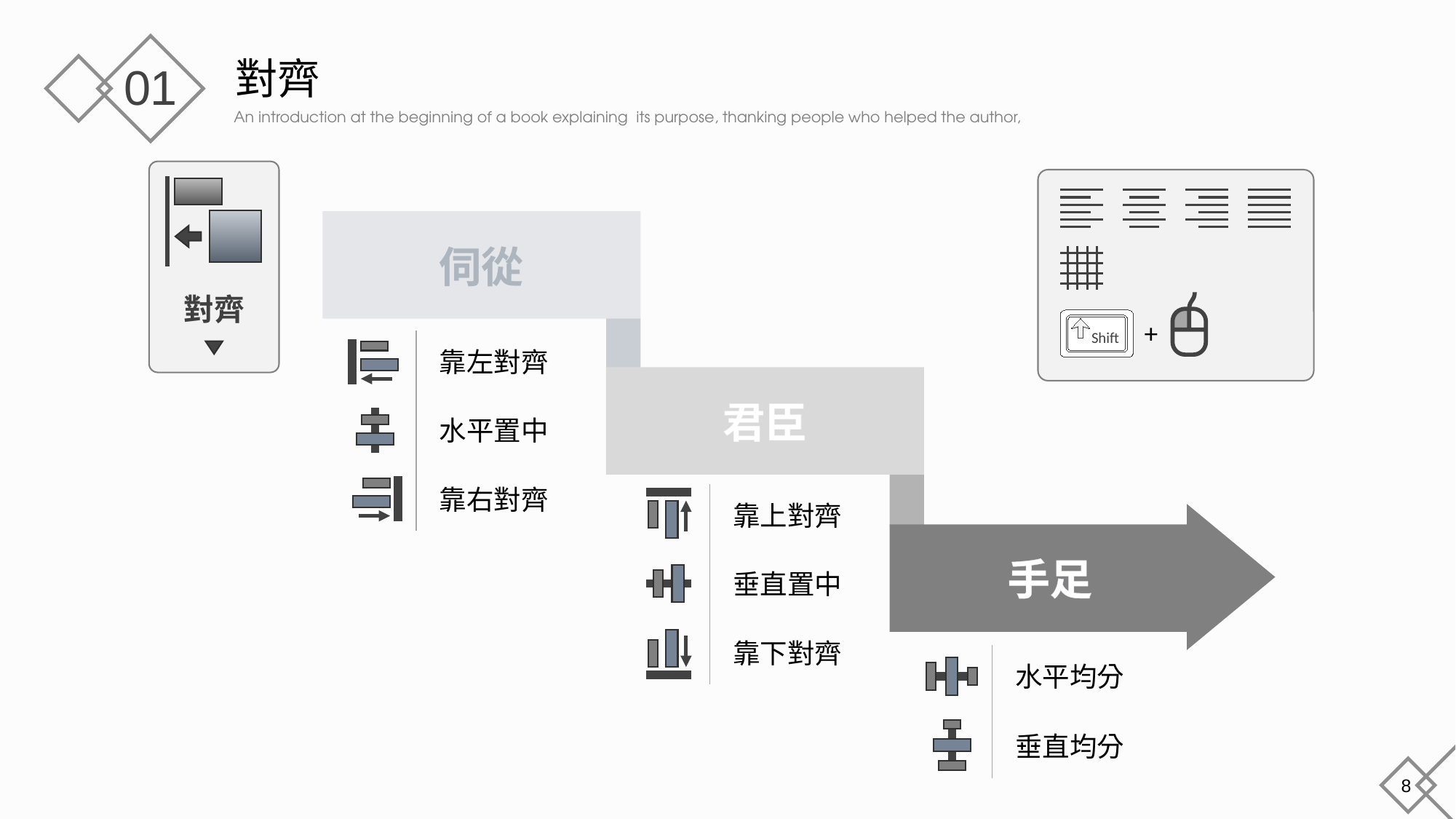

# 對齊

對齊

Shift
+

伺從

靠左對齊

水平置中

靠右對齊
君臣

靠上對齊

垂直置中

靠下對齊

手足

水平均分

垂直均分
8